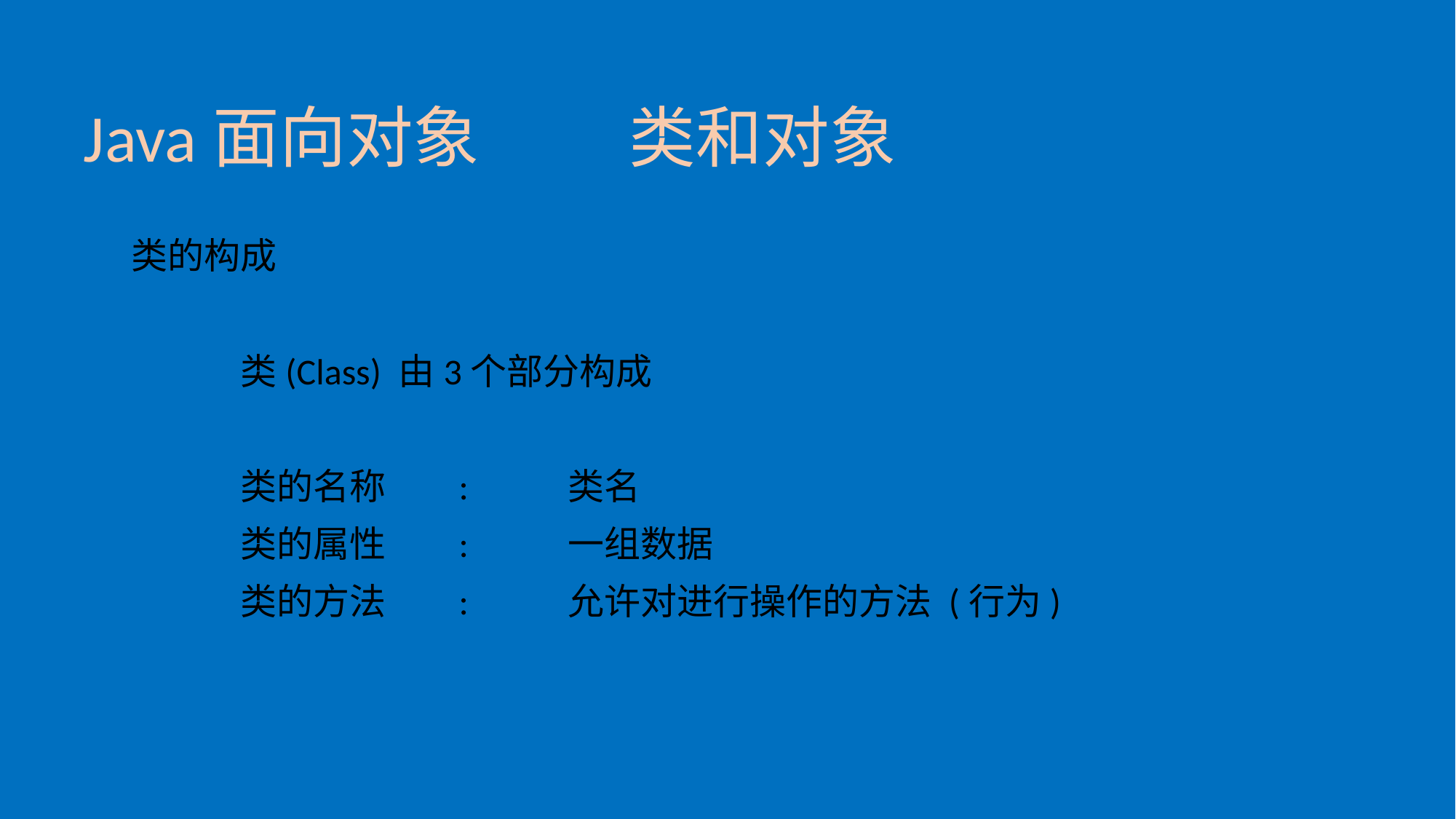

# Java面向对象		类和对象
类的构成

	类(Class) 由3个部分构成

	类的名称	:	类名
	类的属性	:	一组数据
	类的方法	:	允许对进行操作的方法 (行为)